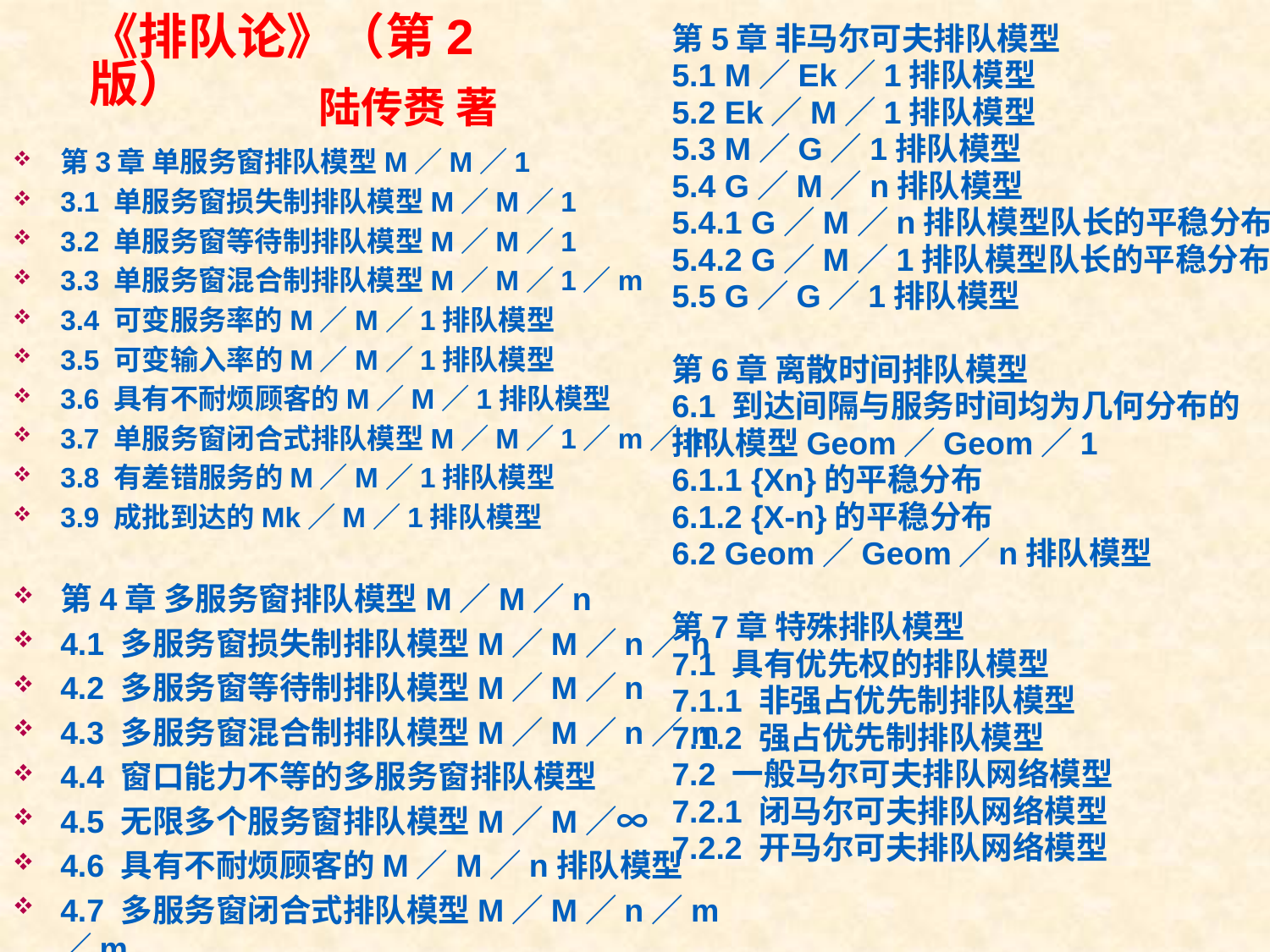

《排队论》（第2版）
第5章 非马尔可夫排队模型
5.1 M／Ek／1排队模型
5.2 Ek／M／1排队模型
5.3 M／G／1排队模型
5.4 G／M／n排队模型
5.4.1 G／M／n排队模型队长的平稳分布
5.4.2 G／M／1排队模型队长的平稳分布
5.5 G／G／1排队模型

第6章 离散时间排队模型
6.1 到达间隔与服务时间均为几何分布的
排队模型Geom／Geom／1
6.1.1 {Xn}的平稳分布
6.1.2 {X-n}的平稳分布
6.2 Geom／Geom／n排队模型

第7章 特殊排队模型
7.1 具有优先权的排队模型
7.1.1 非强占优先制排队模型
7.1.2 强占优先制排队模型
7.2 一般马尔可夫排队网络模型
7.2.1 闭马尔可夫排队网络模型
7.2.2 开马尔可夫排队网络模型
陆传赉 著
第3章 单服务窗排队模型M／M／1
3.1 单服务窗损失制排队模型M／M／1
3.2 单服务窗等待制排队模型M／M／1
3.3 单服务窗混合制排队模型M／M／1／m
3.4 可变服务率的M／M／1排队模型
3.5 可变输入率的M／M／1排队模型
3.6 具有不耐烦顾客的M／M／1排队模型
3.7 单服务窗闭合式排队模型M／M／1／m／m
3.8 有差错服务的M／M／1排队模型
3.9 成批到达的Mk／M／1排队模型

第4章 多服务窗排队模型M／M／n
4.1 多服务窗损失制排队模型M／M／n／n
4.2 多服务窗等待制排队模型M／M／n
4.3 多服务窗混合制排队模型M／M／n／m
4.4 窗口能力不等的多服务窗排队模型
4.5 无限多个服务窗排队模型M／M／∞
4.6 具有不耐烦顾客的M／M／n排队模型
4.7 多服务窗闭合式排队模型M／M／n／m／m